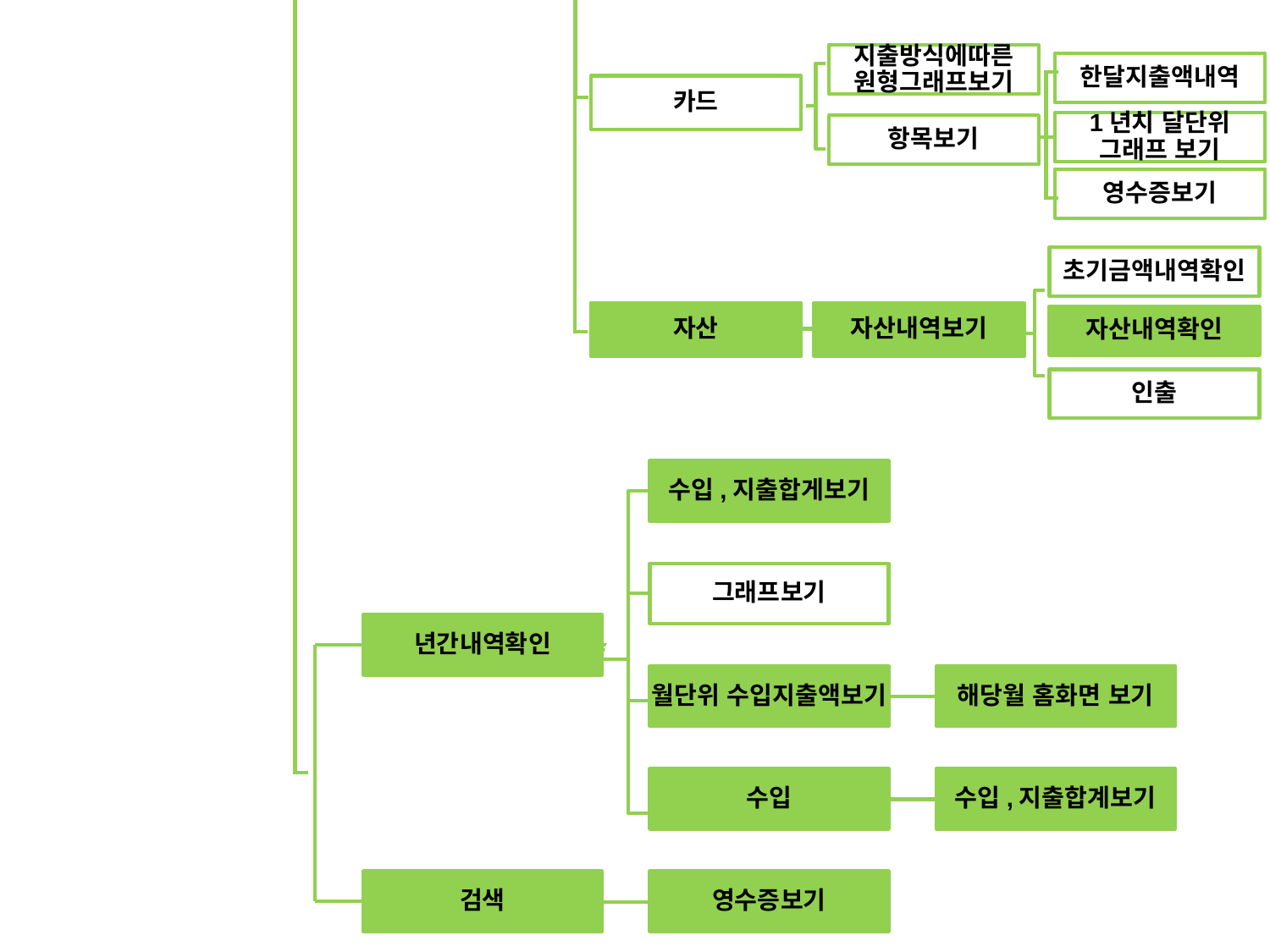

지출방식에따른 원형그래프보기
한달지출액내역

카드

1년치 달단위 그래프 보기
항목보기

영수증보기
초기금액내역확인

자산
자산내역보기
자산내역확인

인출
수입,지출합게보기

그래프보기

년간내역확인

월단위 수입지출액보기
해당월 홈화면 보기

수입
수입,지출합계보기

검색
영수증보기